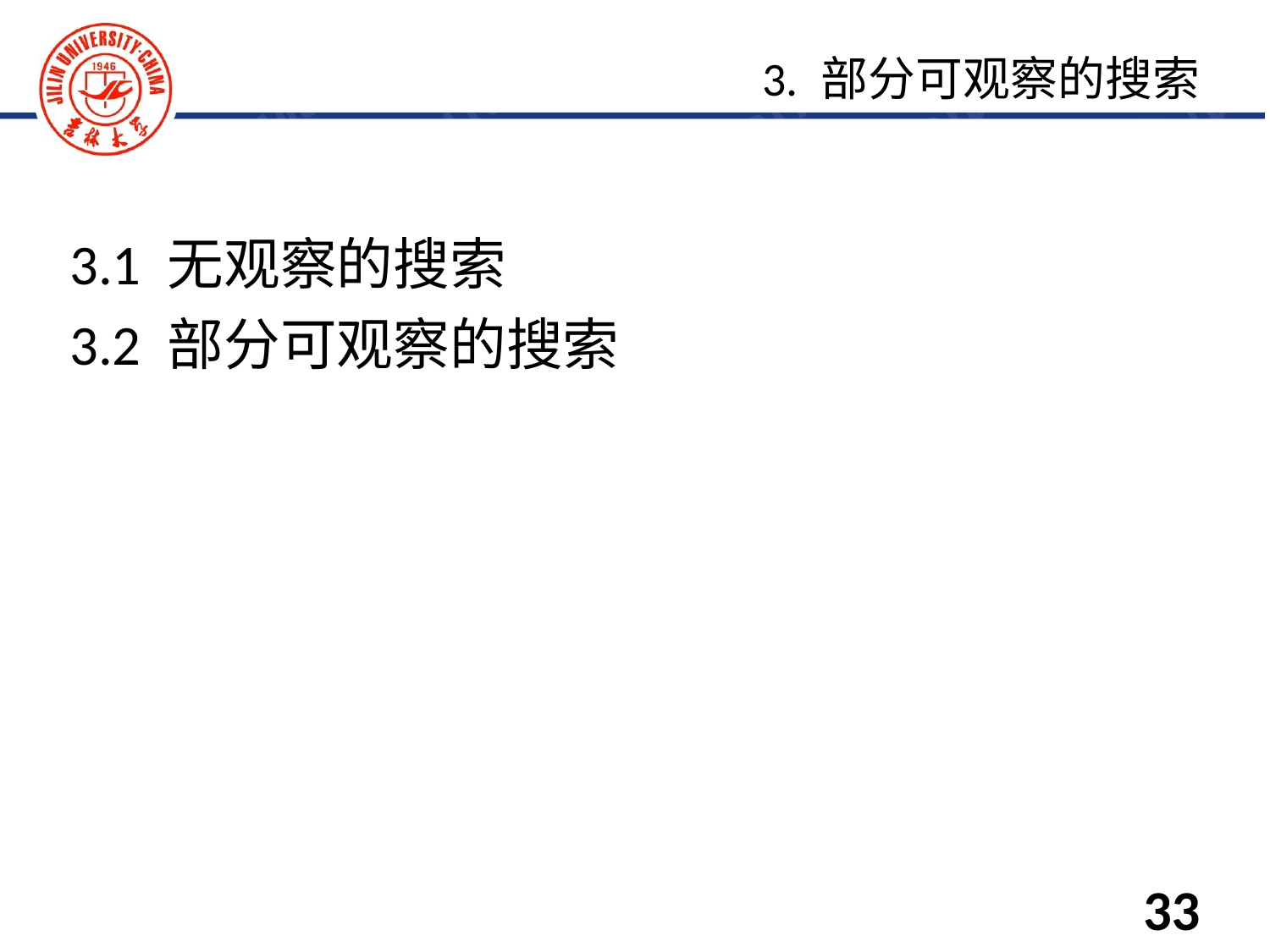

3.1 无观察的搜索
3.2 部分可观察的搜索
3. 部分可观察的搜索
33